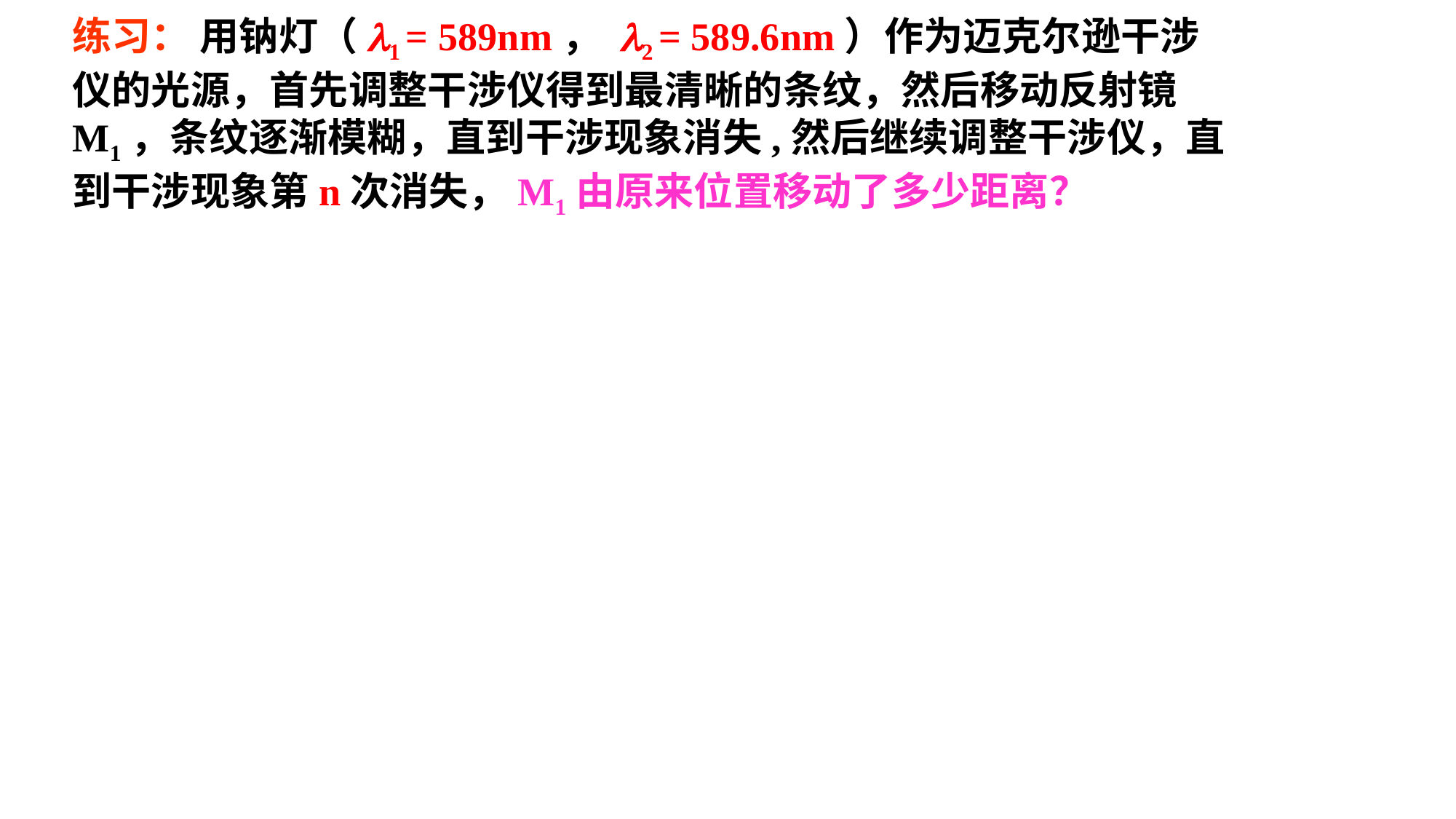

练习： 用钠灯（λ1 = 589nm， λ2 = 589.6nm）作为迈克尔逊干涉仪的光源，首先调整干涉仪得到最清晰的条纹，然后移动反射镜M1，条纹逐渐模糊，直到干涉现象消失,然后继续调整干涉仪，直到干涉现象第n次消失，M1由原来位置移动了多少距离？